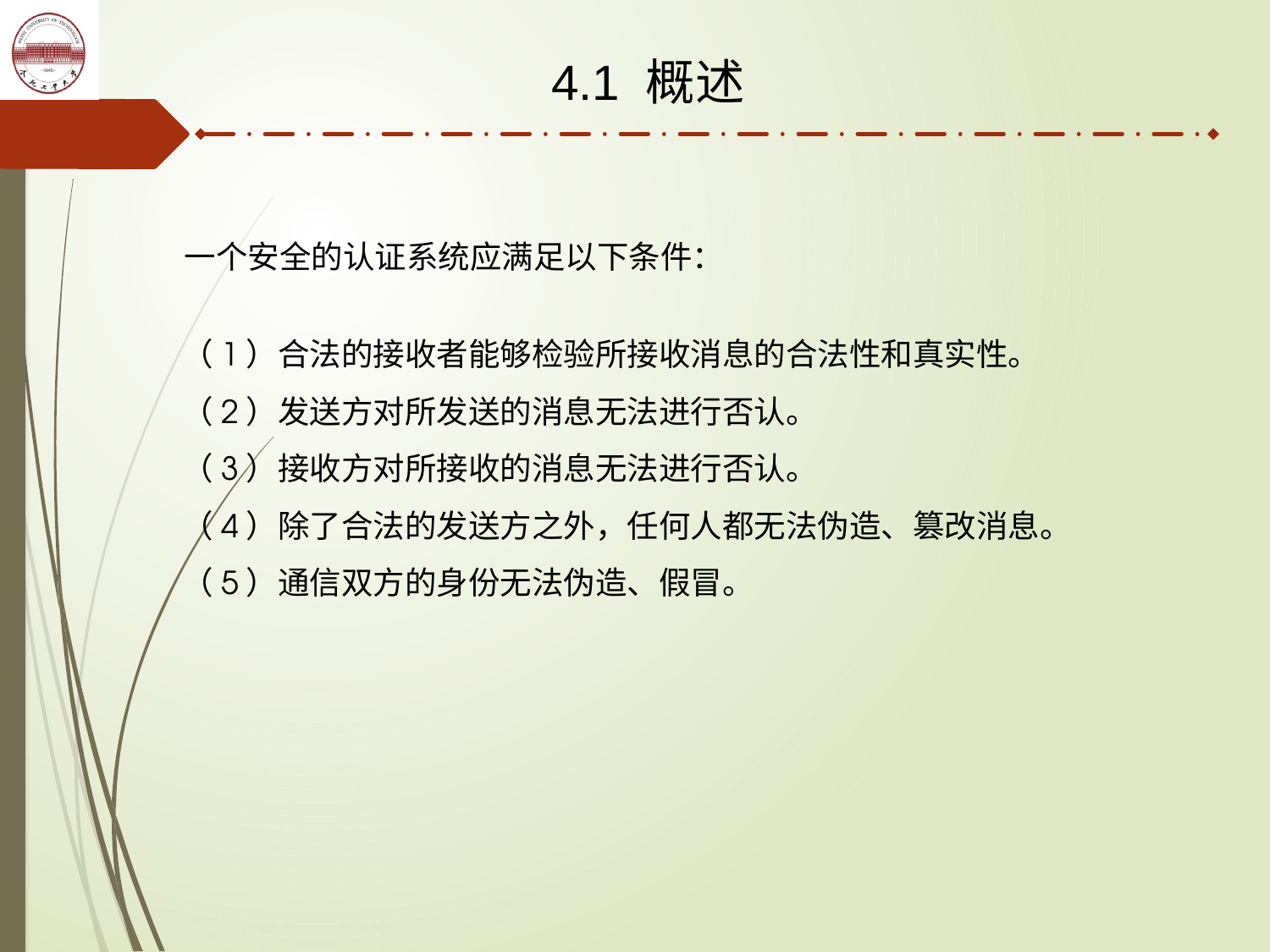

4.1 概述
一个安全的认证系统应满足以下条件：
（1）合法的接收者能够检验所接收消息的合法性和真实性。
（2）发送方对所发送的消息无法进行否认。
（3）接收方对所接收的消息无法进行否认。
（4）除了合法的发送方之外，任何人都无法伪造、篡改消息。
（5）通信双方的身份无法伪造、假冒。